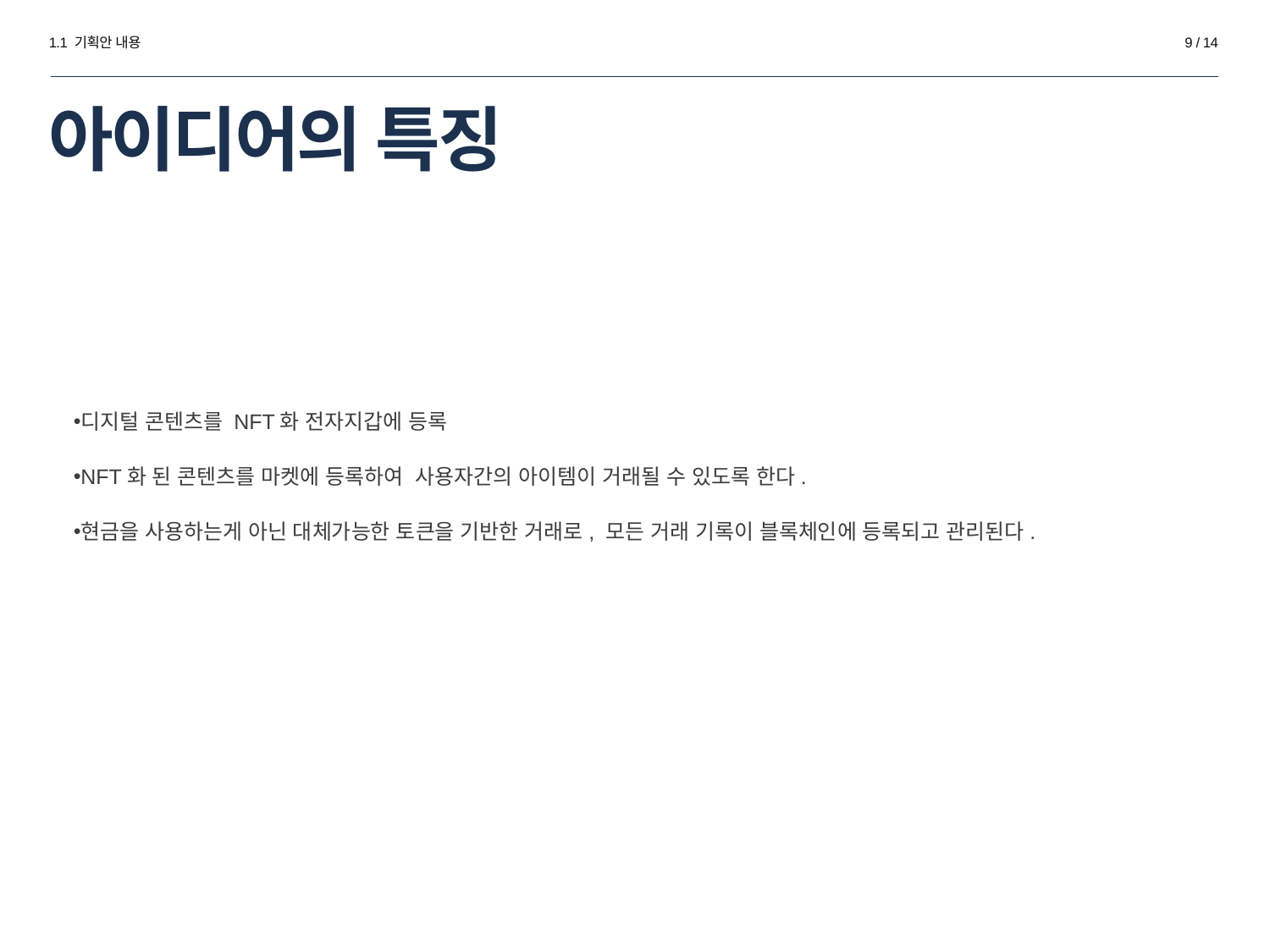

1.1 기획안 내용
9 / 14
# 아이디어의 특징
디지털 콘텐츠를 NFT화 전자지갑에 등록
NFT화 된 콘텐츠를 마켓에 등록하여  사용자간의 아이템이 거래될 수 있도록 한다.
현금을 사용하는게 아닌 대체가능한 토큰을 기반한 거래로, 모든 거래 기록이 블록체인에 등록되고 관리된다.